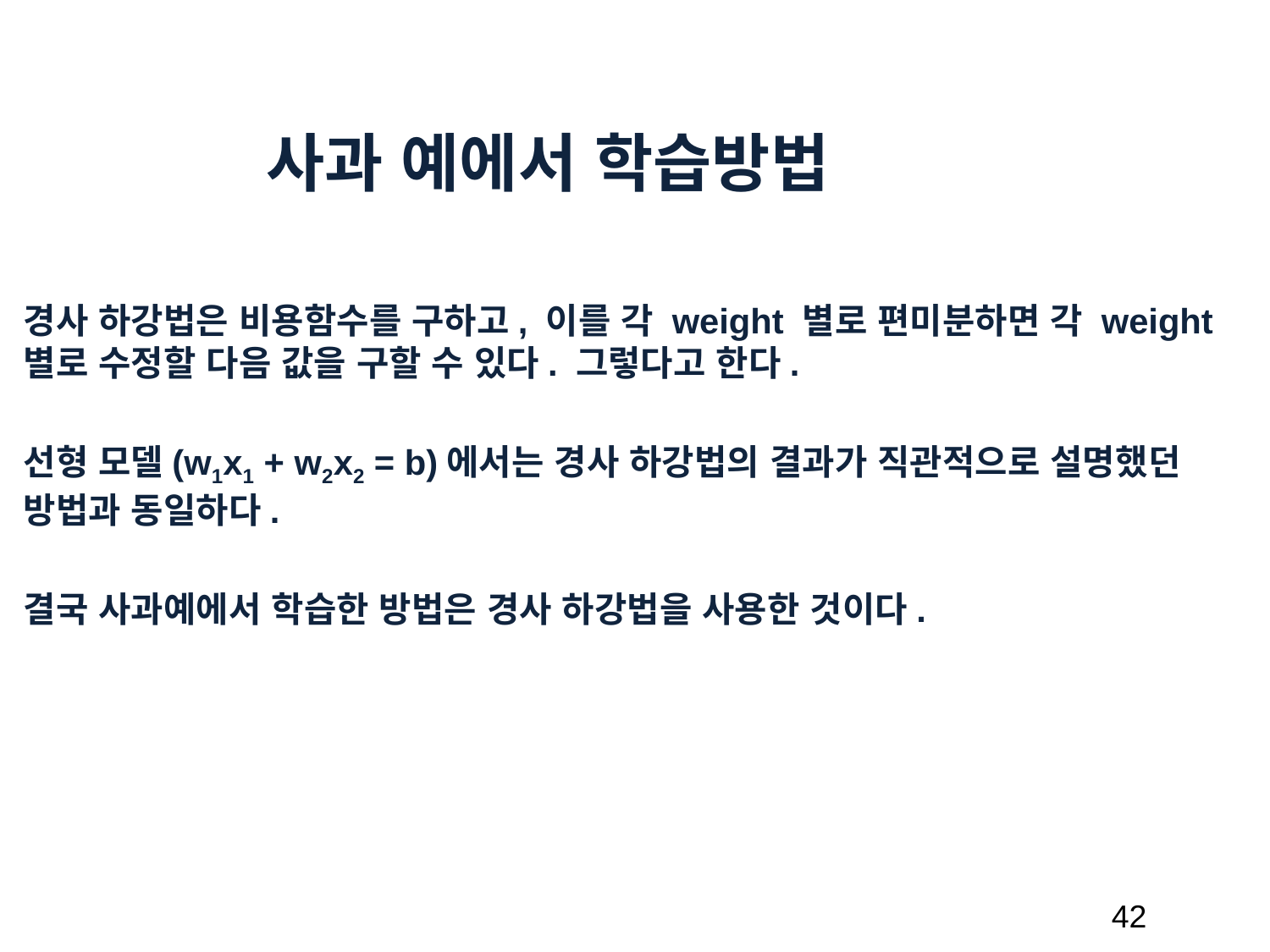

사과 예에서 학습방법
경사 하강법은 비용함수를 구하고, 이를 각 weight 별로 편미분하면 각 weight 별로 수정할 다음 값을 구할 수 있다. 그렇다고 한다.

선형 모델(w1x1 + w2x2 = b)에서는 경사 하강법의 결과가 직관적으로 설명했던 방법과 동일하다.

결국 사과예에서 학습한 방법은 경사 하강법을 사용한 것이다.